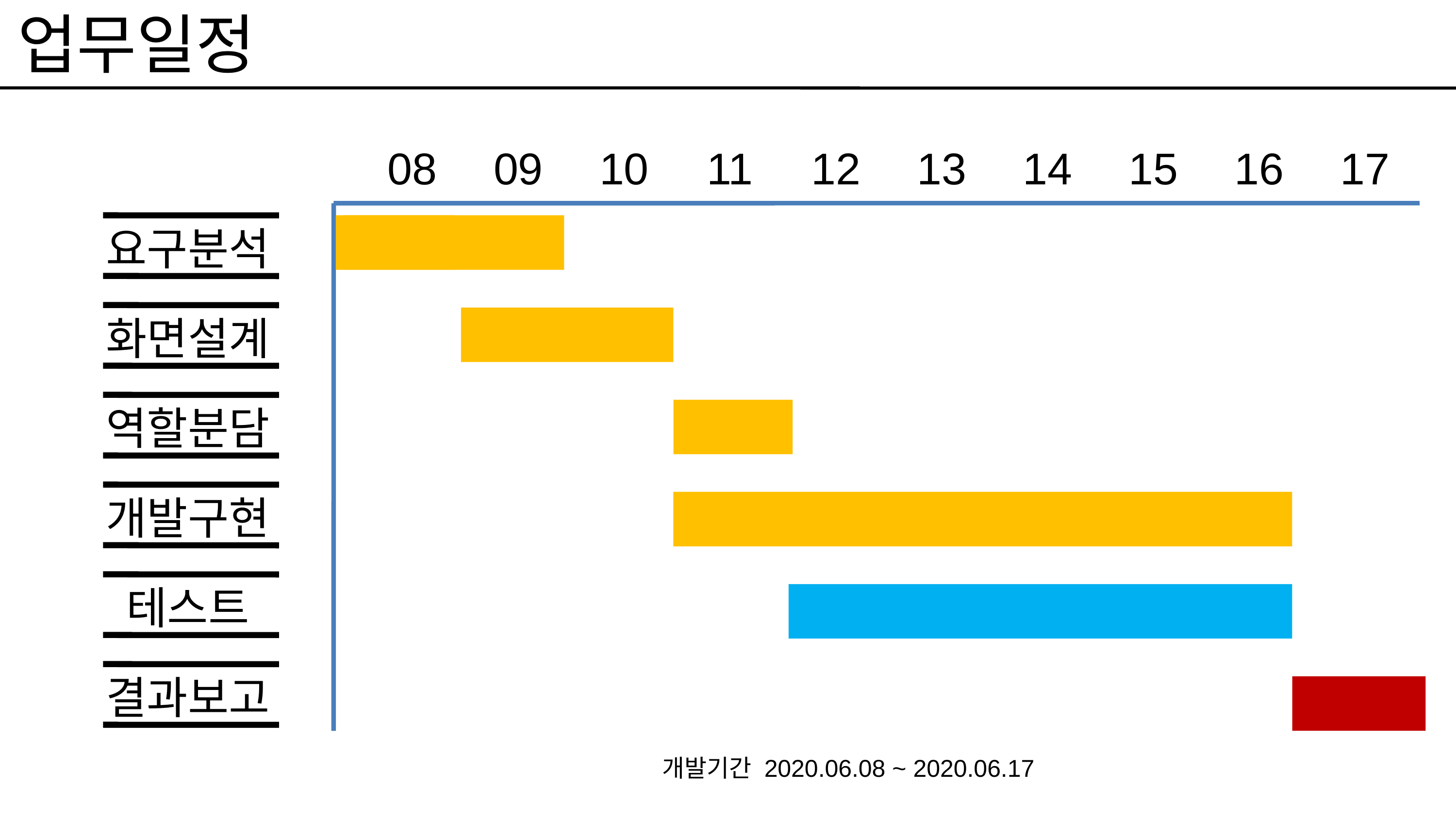

업무일정
08
09
10
11
12
13
14
15
16
17

요구분석
화면설계

역할분담

개발구현

테스트

결과보고

개발기간 2020.06.08 ~ 2020.06.17